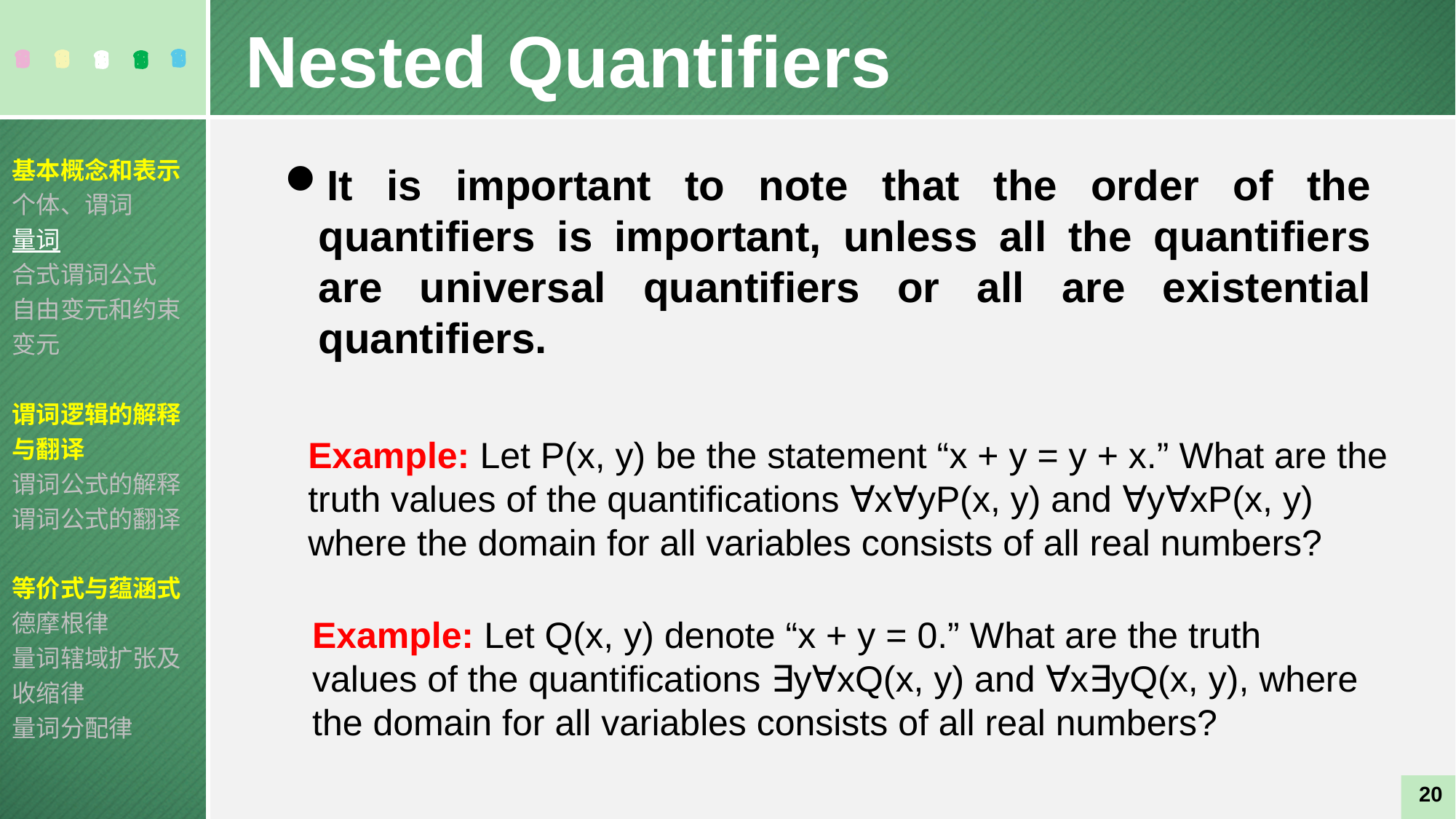

Nested Quantifiers

基本概念和表示
个体、谓词
量词
合式谓词公式
自由变元和约束变元

谓词逻辑的解释与翻译
谓词公式的解释
谓词公式的翻译

等价式与蕴涵式
德摩根律
量词辖域扩张及收缩律
量词分配律

It is important to note that the order of the quantifiers is important, unless all the quantifiers are universal quantifiers or all are existential quantifiers.
Example: Let P(x, y) be the statement “x + y = y + x.” What are the truth values of the quantifications ∀x∀yP(x, y) and ∀y∀xP(x, y) where the domain for all variables consists of all real numbers?
Example: Let Q(x, y) denote “x + y = 0.” What are the truth values of the quantifications ∃y∀xQ(x, y) and ∀x∃yQ(x, y), where the domain for all variables consists of all real numbers?
20